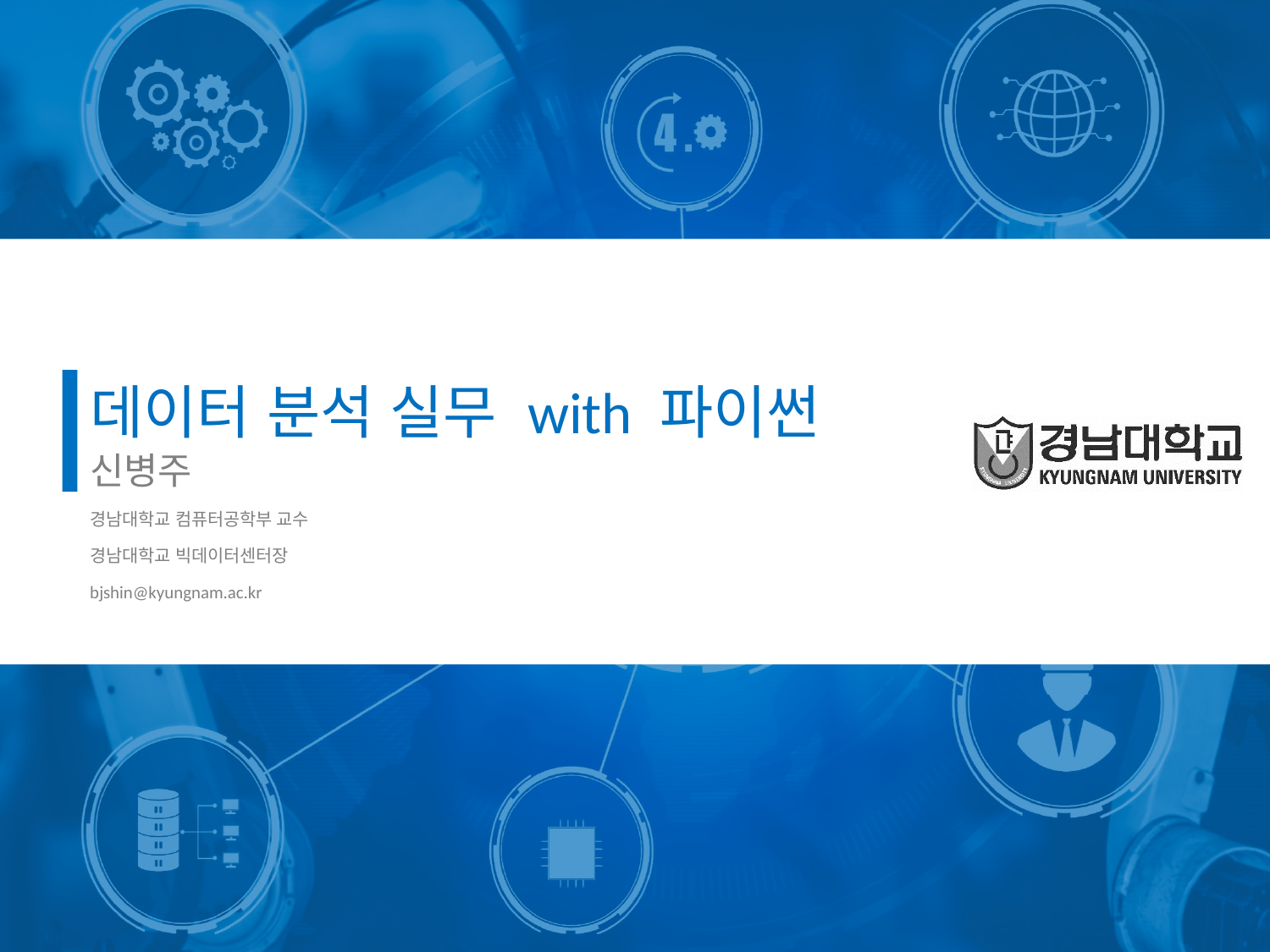

# 데이터 분석 실무 with 파이썬
신병주
경남대학교 컴퓨터공학부 교수
경남대학교 빅데이터센터장
bjshin@kyungnam.ac.kr